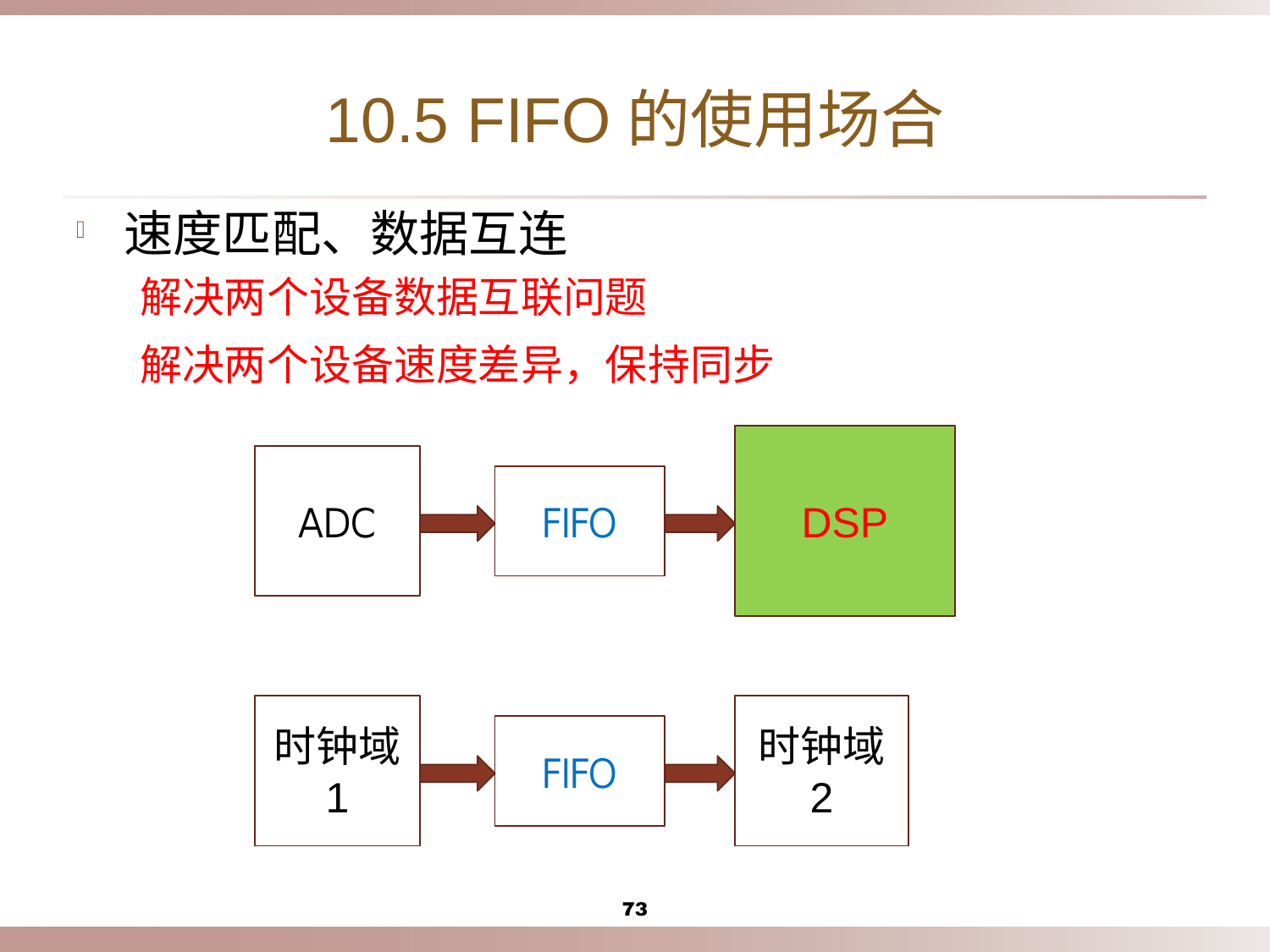

# 10.5 FIFO的使用场合
速度匹配、数据互连
解决两个设备数据互联问题
解决两个设备速度差异，保持同步

DSP
ADC
FIFO

时钟域
1
时钟域
2
FIFO

73